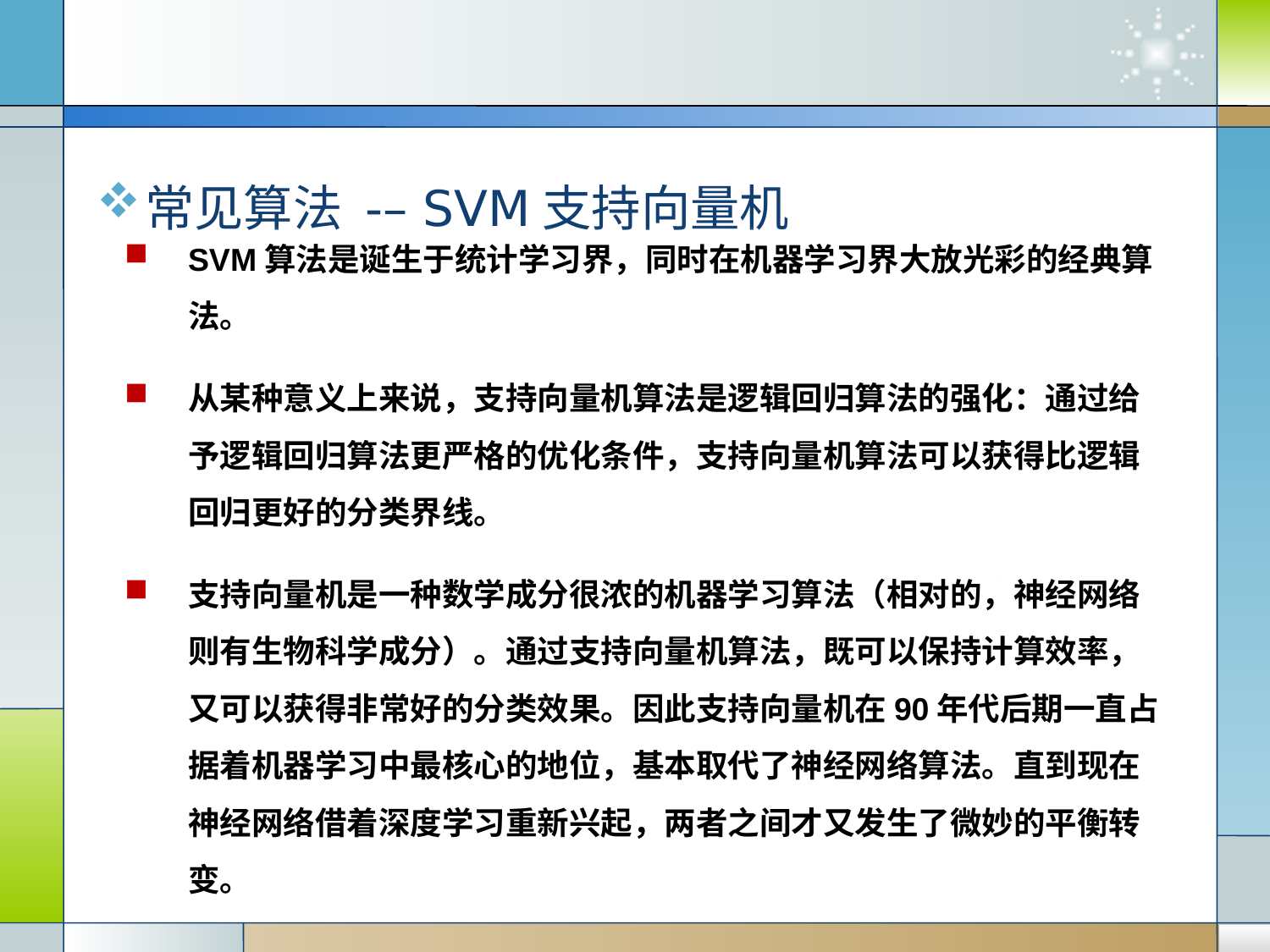

常见算法 -– SVM支持向量机
SVM算法是诞生于统计学习界，同时在机器学习界大放光彩的经典算法。
从某种意义上来说，支持向量机算法是逻辑回归算法的强化：通过给予逻辑回归算法更严格的优化条件，支持向量机算法可以获得比逻辑回归更好的分类界线。
支持向量机是一种数学成分很浓的机器学习算法（相对的，神经网络则有生物科学成分）。通过支持向量机算法，既可以保持计算效率，又可以获得非常好的分类效果。因此支持向量机在90年代后期一直占据着机器学习中最核心的地位，基本取代了神经网络算法。直到现在神经网络借着深度学习重新兴起，两者之间才又发生了微妙的平衡转变。